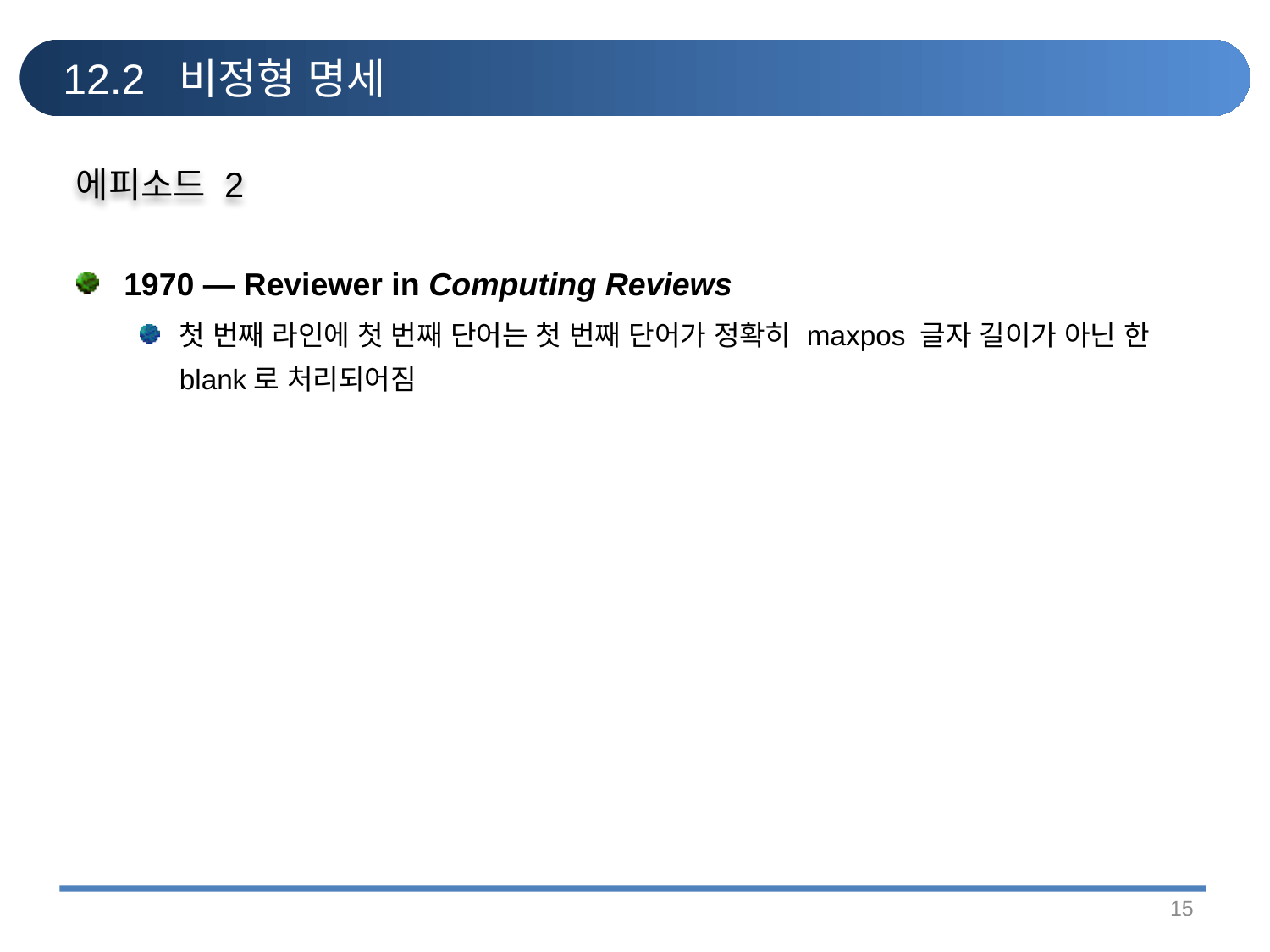

# 12.2  비정형 명세
에피소드 2
1970 — Reviewer in Computing Reviews
첫 번째 라인에 첫 번째 단어는 첫 번째 단어가 정확히 maxpos 글자 길이가 아닌 한 blank로 처리되어짐
15